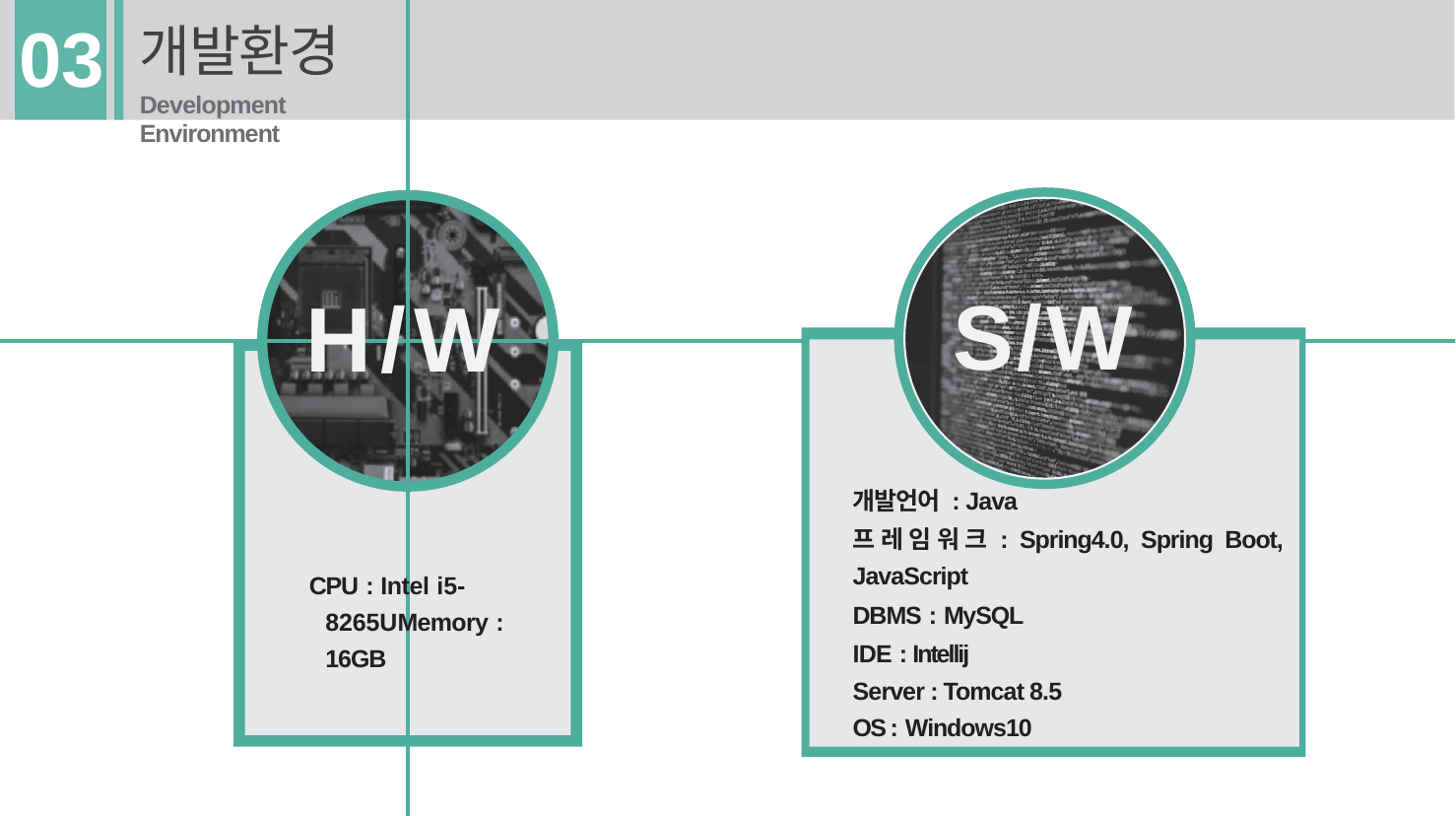

개발환경
Development Environment
# 03

S/W
H/W

개발언어 : Java
프레임워크: Spring4.0, Spring Boot, JavaScript
DBMS : MySQL
IDE : Intellij
Server : Tomcat 8.5
OS : Windows10

CPU : Intel i5-8265UMemory : 16GB